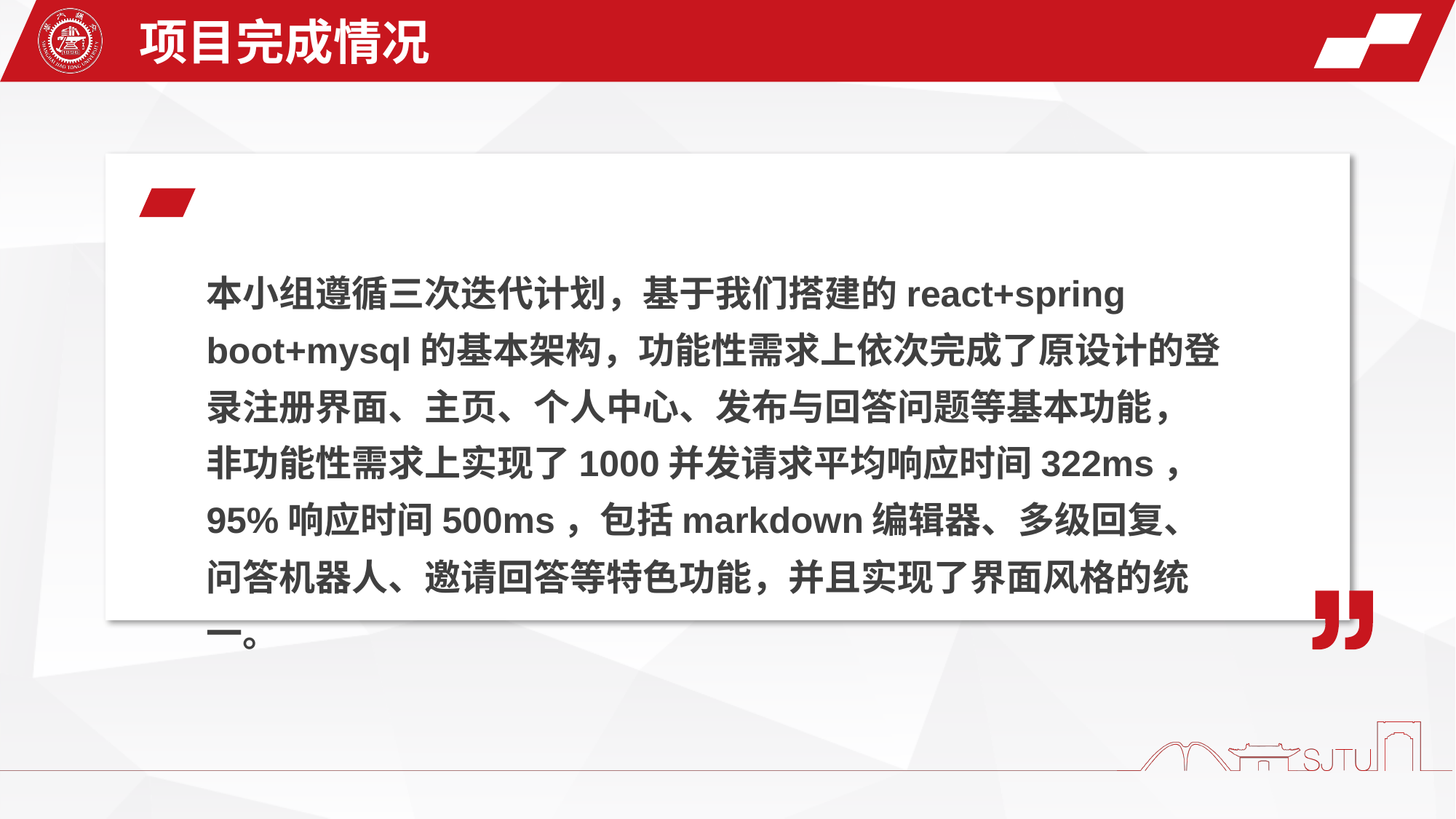

项目完成情况

本小组遵循三次迭代计划，基于我们搭建的react+spring boot+mysql的基本架构，功能性需求上依次完成了原设计的登录注册界面、主页、个人中心、发布与回答问题等基本功能，非功能性需求上实现了1000并发请求平均响应时间322ms，95%响应时间500ms，包括markdown编辑器、多级回复、问答机器人、邀请回答等特色功能，并且实现了界面风格的统一。